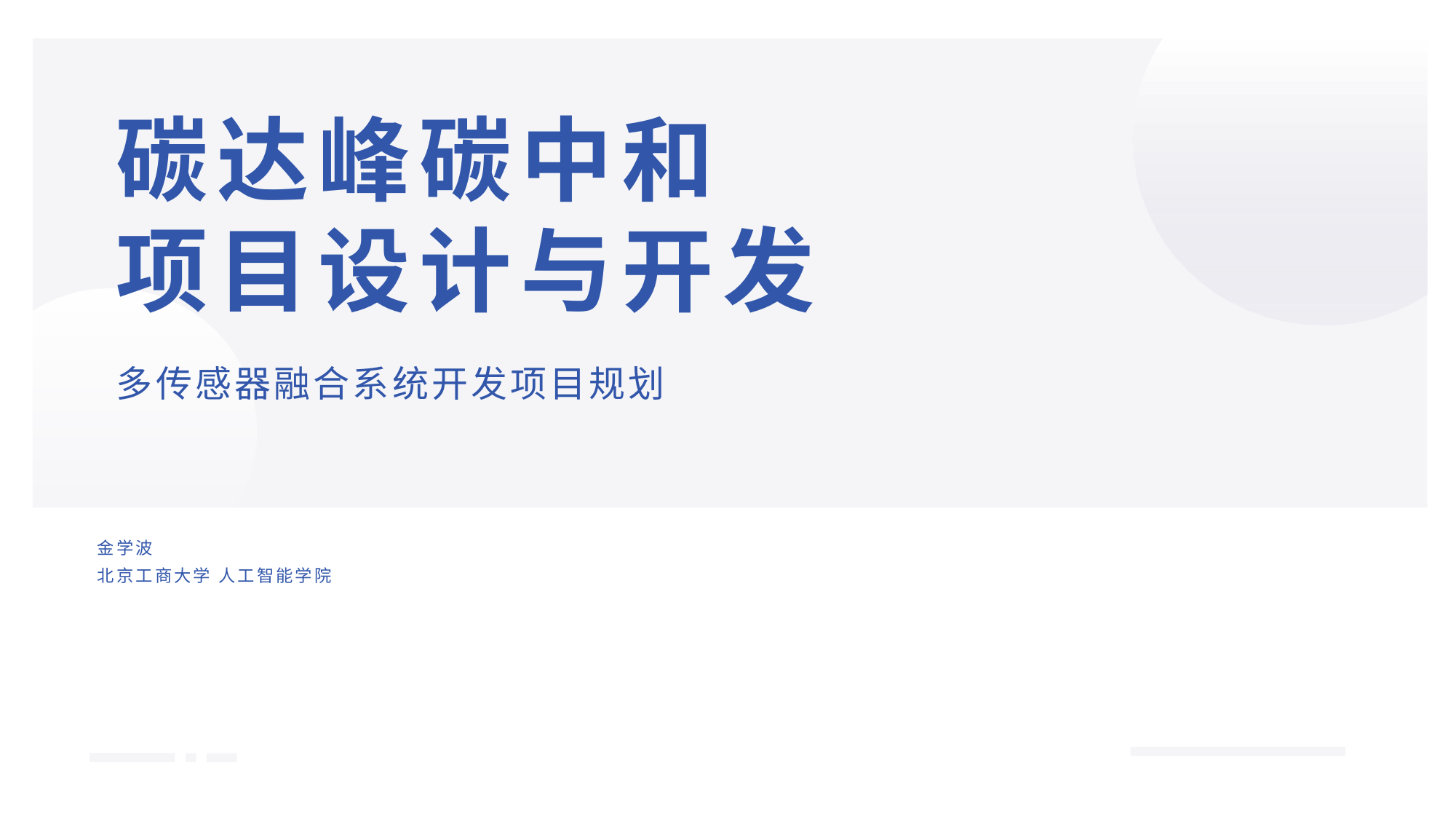

# 碳达峰碳中和 项目设计与开发
多传感器融合系统开发项目规划
金学波
北京工商大学 人工智能学院